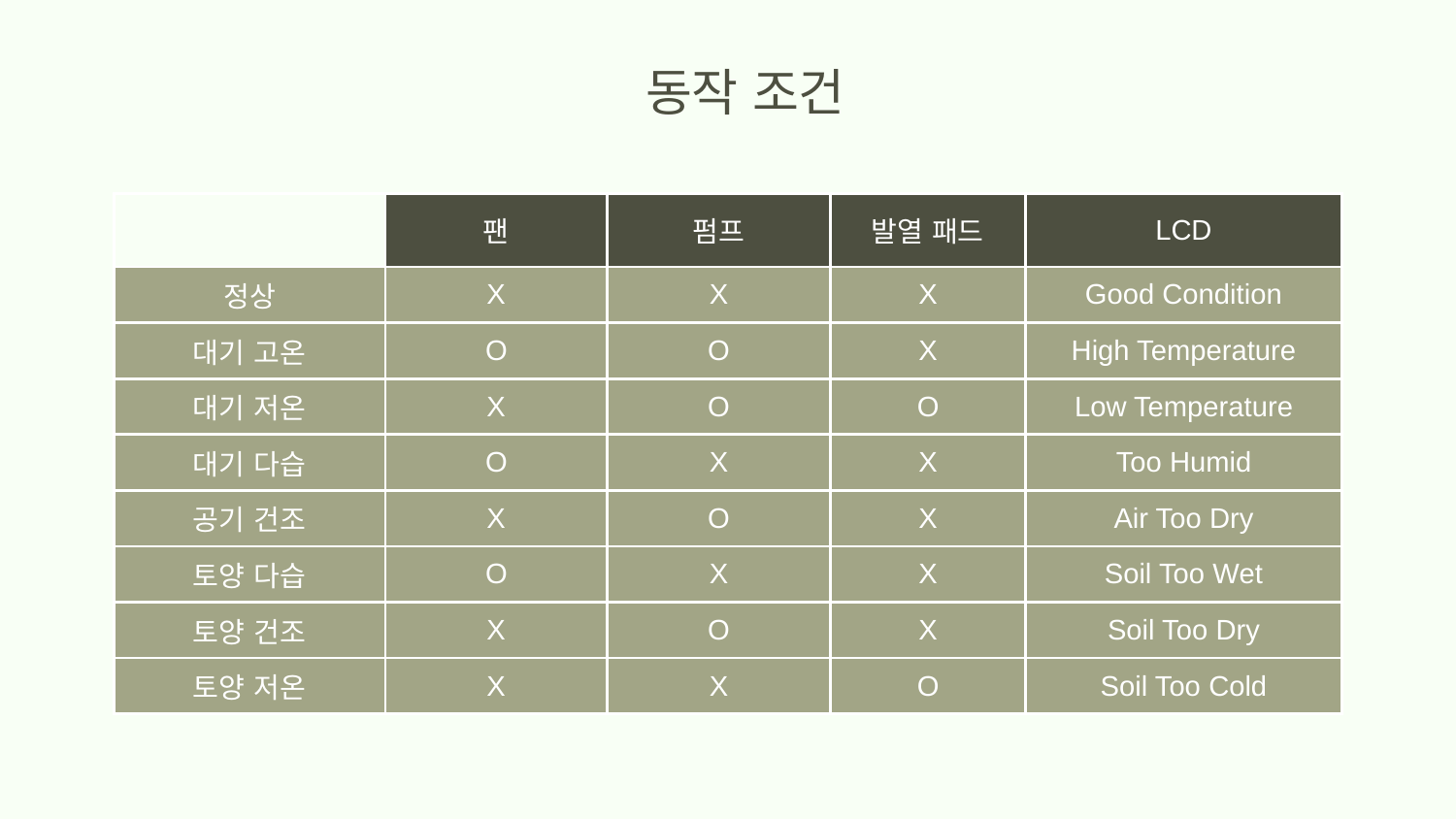

# 동작 조건
|  | 팬 | 펌프 | 발열 패드 | LCD |
| --- | --- | --- | --- | --- |
| 정상 | X | X | X | Good Condition |
| 대기 고온 | O | O | X | High Temperature |
| 대기 저온 | X | O | O | Low Temperature |
| 대기 다습 | O | X | X | Too Humid |
| 공기 건조 | X | O | X | Air Too Dry |
| 토양 다습 | O | X | X | Soil Too Wet |
| 토양 건조 | X | O | X | Soil Too Dry |
| 토양 저온 | X | X | O | Soil Too Cold |